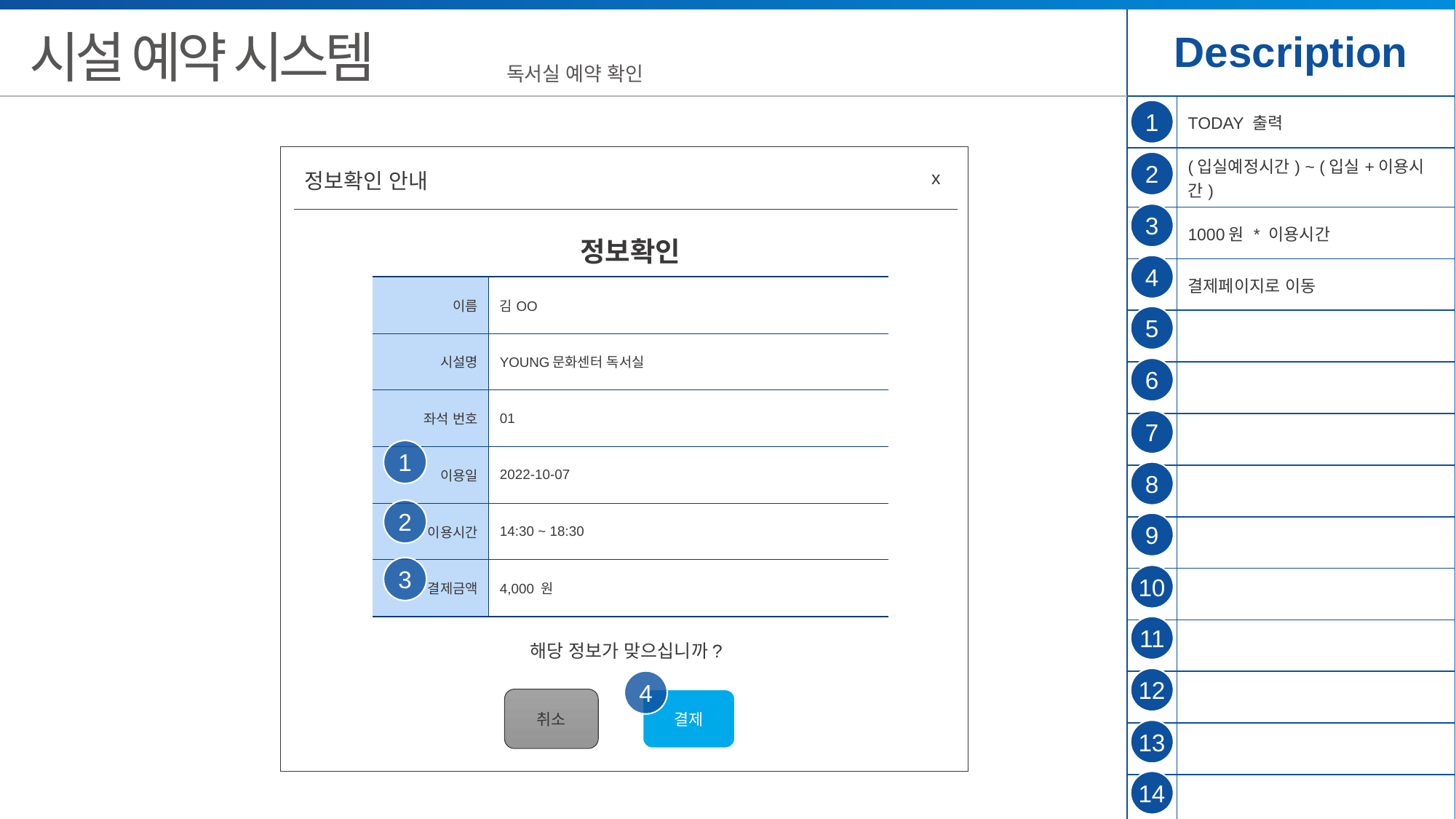

| Description |  |
| --- | --- |
|  | TODAY 출력 |
|  | (입실예정시간) ~ (입실+이용시간) |
|  | 1000원 \* 이용시간 |
|  | 결제페이지로 이동 |
|  |  |
|  |  |
|  |  |
|  |  |
|  |  |
|  |  |
|  |  |
|  |  |
|  |  |
|  |  |
시설 예약 시스템
독서실 예약 확인
1

2
x
정보확인 안내
3
정보확인
4
| 이름 | 김OO |
| --- | --- |
| 시설명 | YOUNG문화센터 독서실 |
| 좌석 번호 | 01 |
| 이용일 | 2022-10-07 |
| 이용시간 | 14:30 ~ 18:30 |
| 결제금액 | 4,000 원 |
5
6
7
1
8
2
9
3
10
11
해당 정보가 맞으십니까?
12
4
취소
결제
13
14